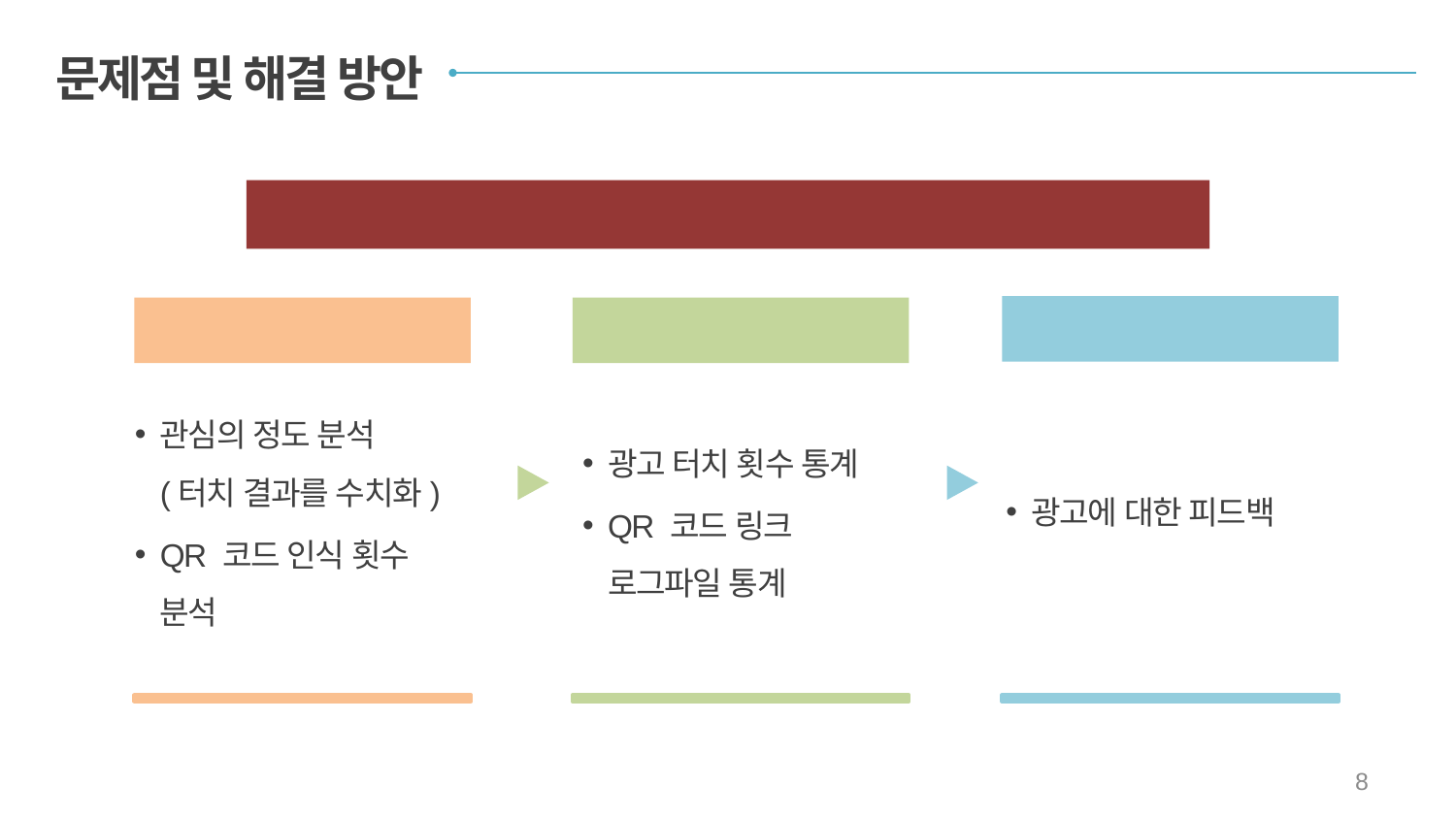

문제점 및 해결 방안
기존 광고판의 사용자의 관심도 측정 불가 문제
기대 효과
해결 방안
기능

광고에 대한 피드백
관심의 정도 분석
(터치 결과를 수치화)
QR 코드 인식 횟수 분석
광고 터치 횟수 통계
QR 코드 링크 로그파일 통계

8